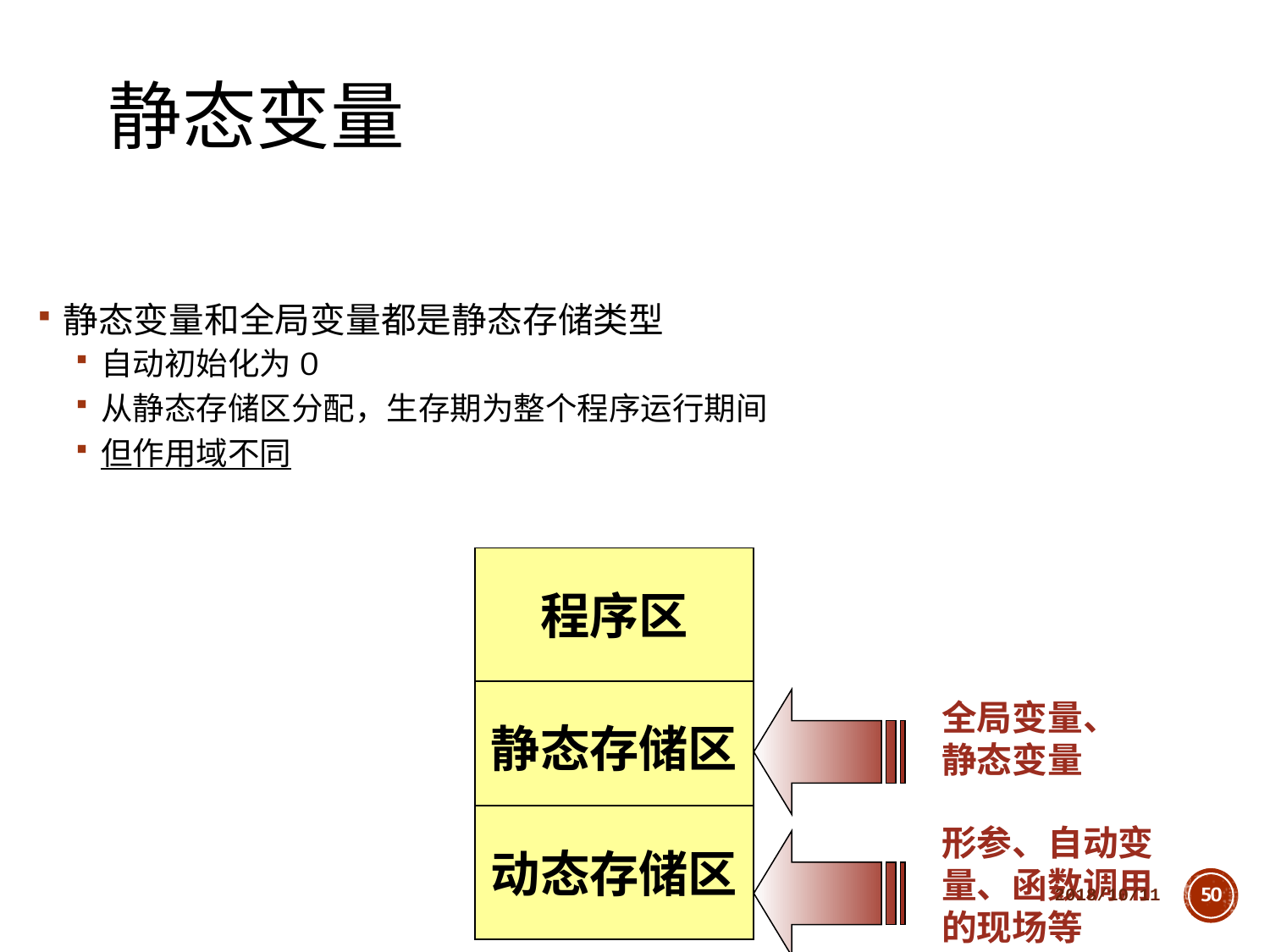

# 静态变量
静态变量和全局变量都是静态存储类型
自动初始化为0
从静态存储区分配，生存期为整个程序运行期间
但作用域不同
程序区
静态存储区

全局变量、
静态变量
动态存储区
形参、自动变量、函数调用的现场等

2018/10/11
50